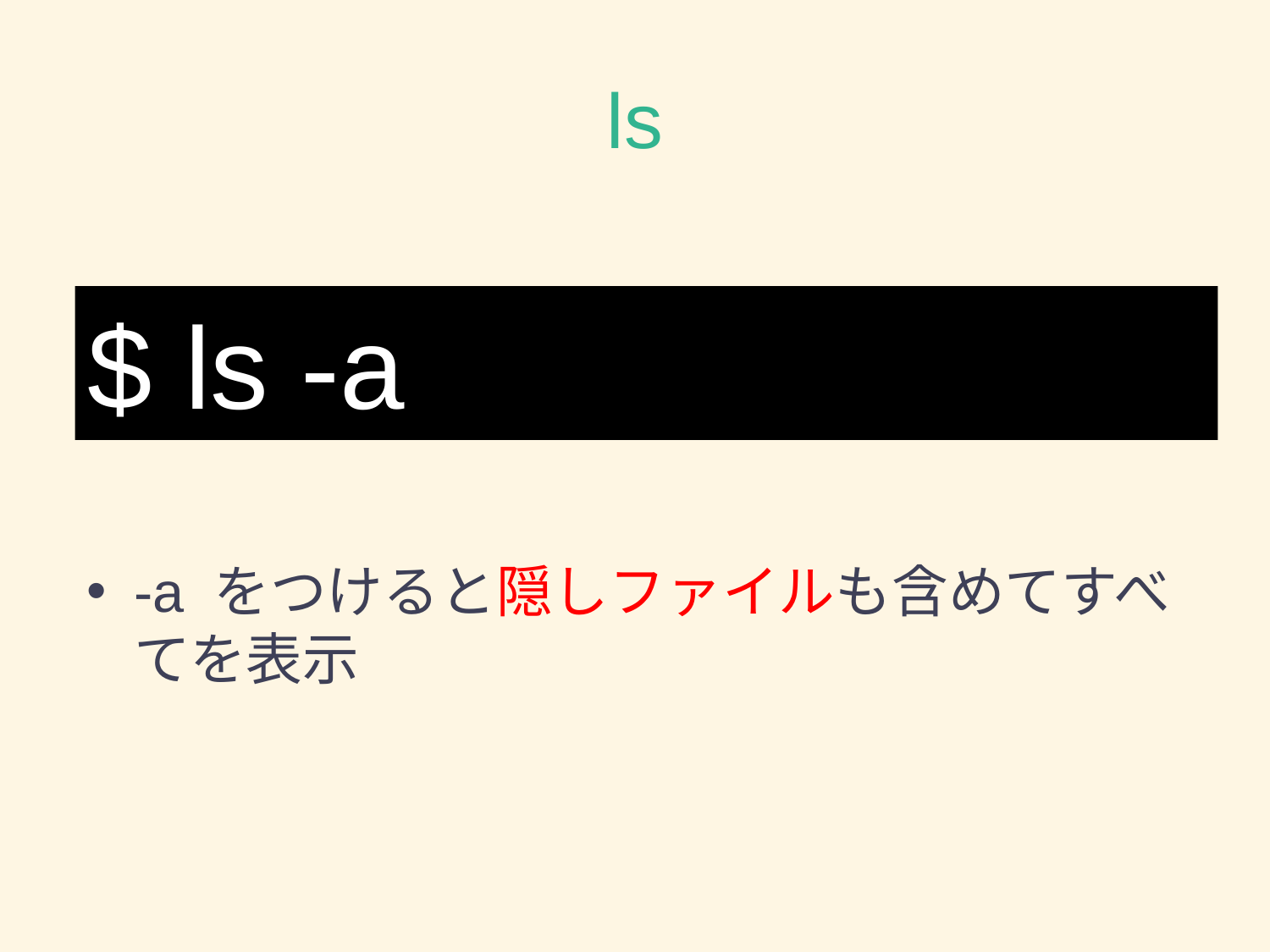

# ls
$ ls -a
-a をつけると隠しファイルも含めてすべてを表示